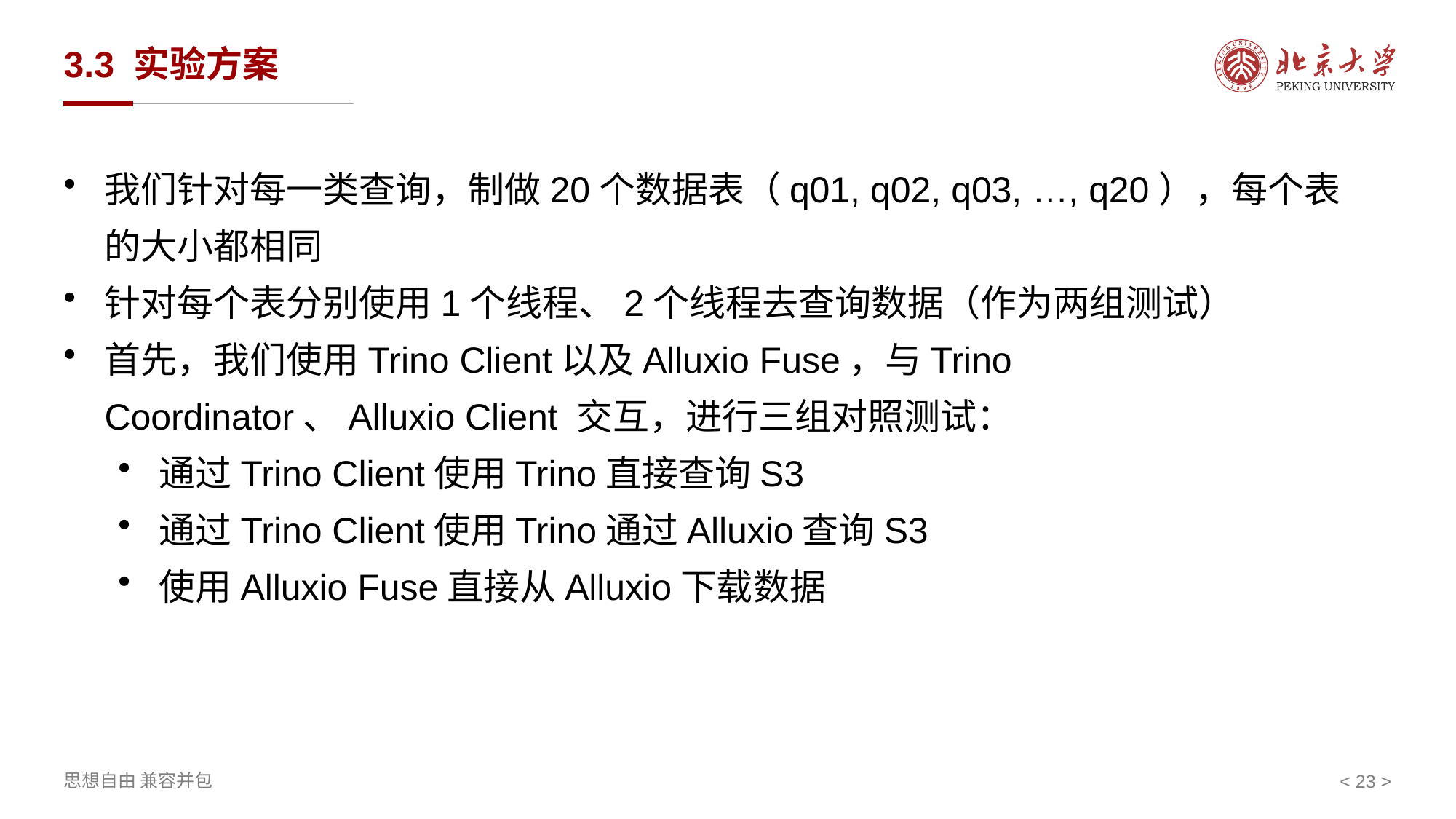

# 3.3 实验方案
我们针对每一类查询，制做20个数据表（q01, q02, q03, …, q20），每个表的大小都相同
针对每个表分别使用1个线程、2个线程去查询数据（作为两组测试）
首先，我们使用Trino Client以及Alluxio Fuse，与Trino Coordinator、Alluxio Client 交互，进行三组对照测试：
通过Trino Client使用Trino直接查询S3
通过Trino Client使用Trino通过Alluxio查询S3
使用Alluxio Fuse直接从Alluxio下载数据
< 23 >